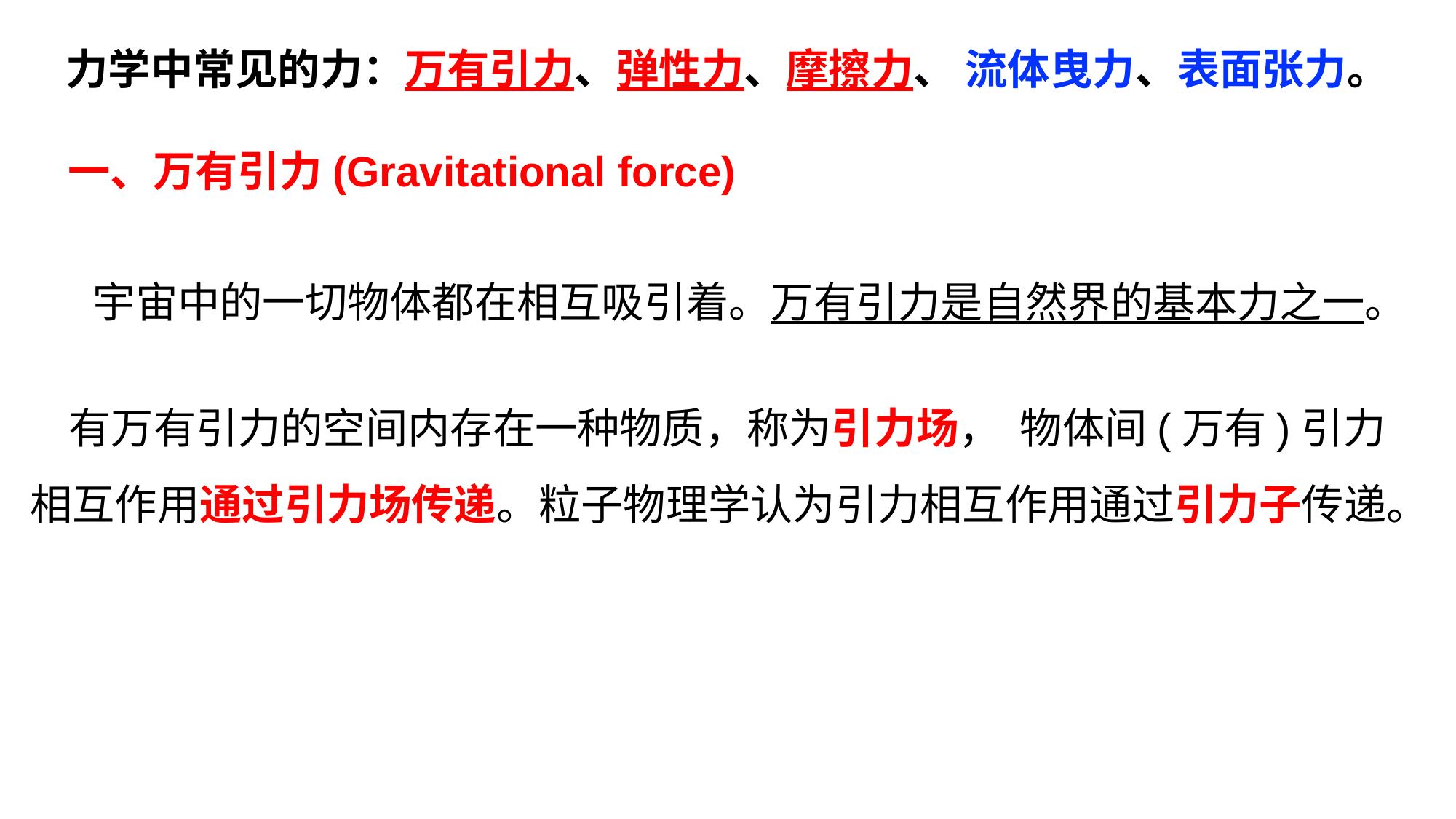

力学中常见的力：万有引力、弹性力、摩擦力、 流体曳力、表面张力。
一、万有引力(Gravitational force)
    宇宙中的一切物体都在相互吸引着。万有引力是自然界的基本力之一。
   有万有引力的空间内存在一种物质，称为引力场，  物体间(万有)引力相互作用通过引力场传递。粒子物理学认为引力相互作用通过引力子传递。
17